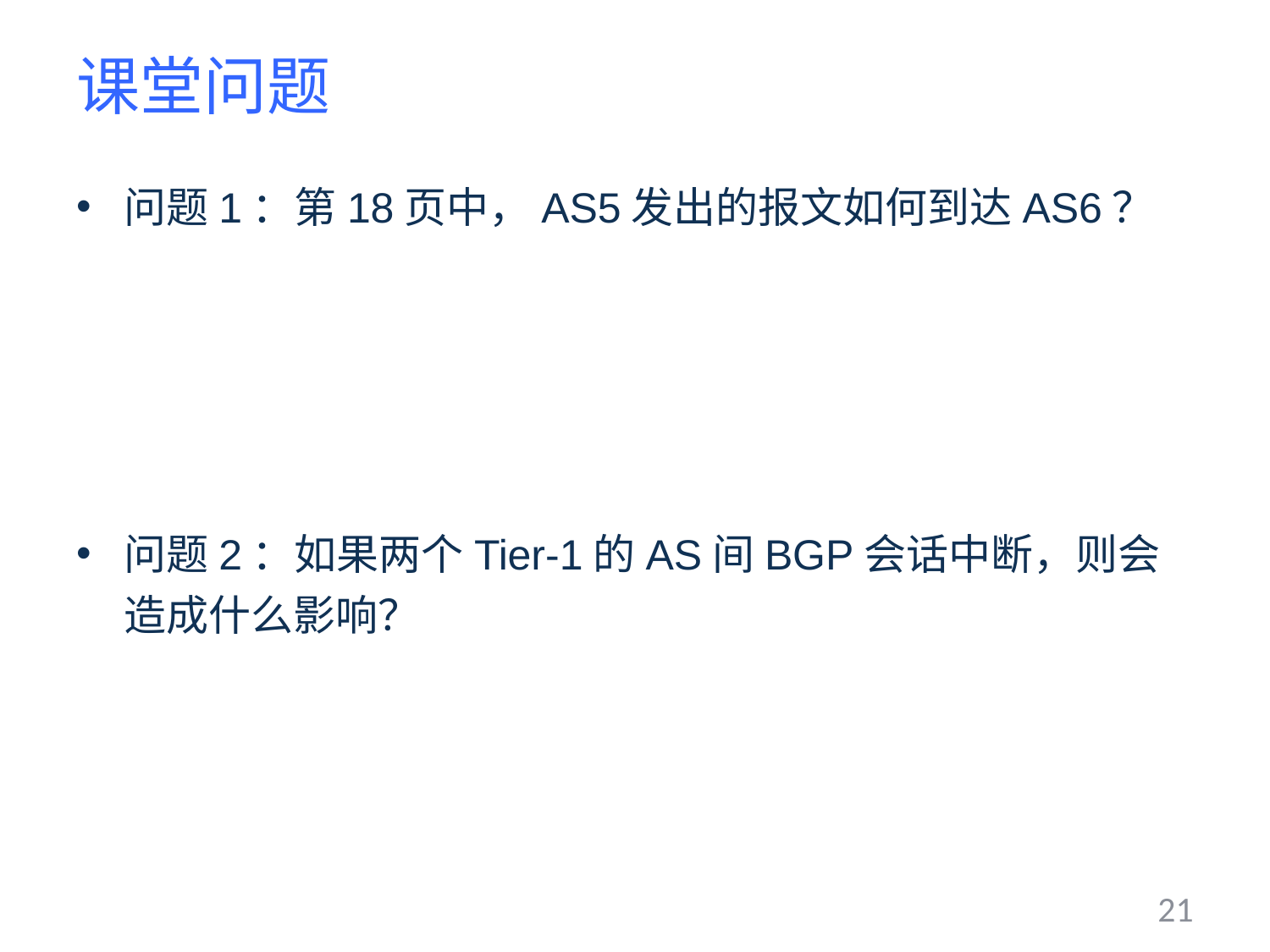

# 课堂问题
问题1：第18页中，AS5发出的报文如何到达AS6？

问题2：如果两个Tier-1的AS间BGP会话中断，则会造成什么影响？
21